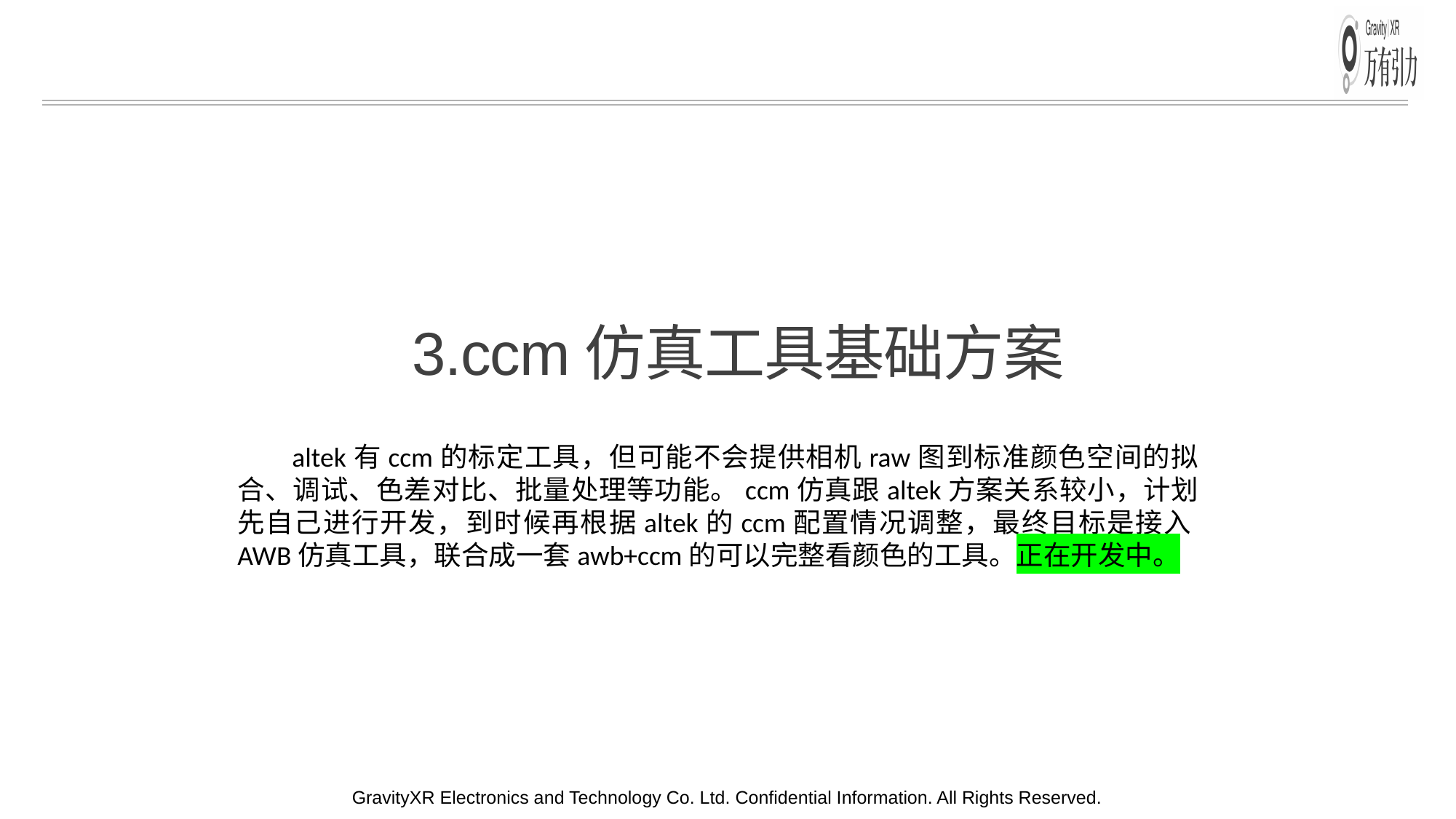

3.ccm仿真工具基础方案
altek有ccm的标定工具，但可能不会提供相机raw图到标准颜色空间的拟合、调试、色差对比、批量处理等功能。ccm仿真跟altek方案关系较小，计划先自己进行开发，到时候再根据altek的ccm配置情况调整，最终目标是接入AWB仿真工具，联合成一套awb+ccm的可以完整看颜色的工具。正在开发中。